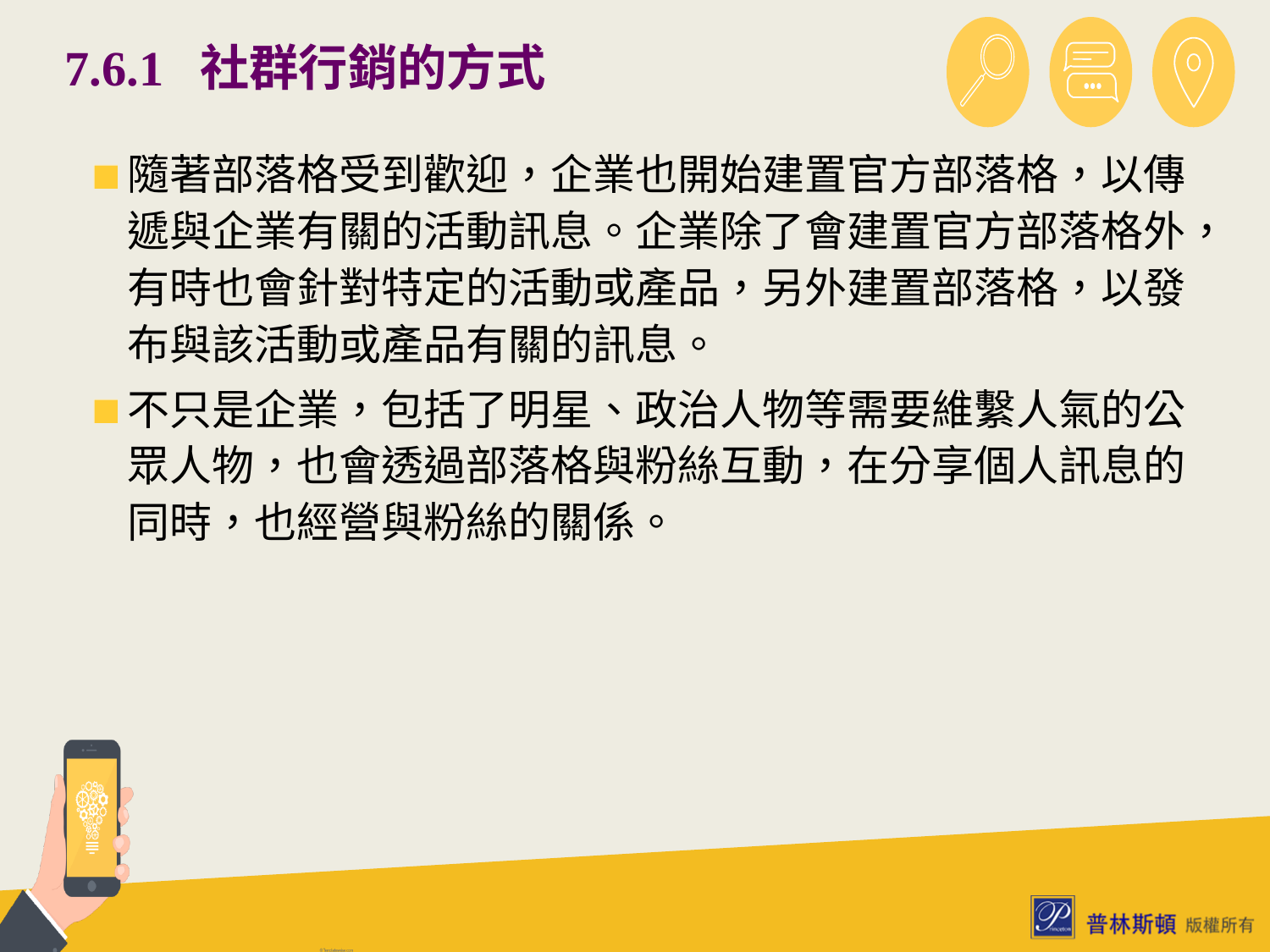

# 7.6.1  社群行銷的方式
隨著部落格受到歡迎，企業也開始建置官方部落格，以傳遞與企業有關的活動訊息。企業除了會建置官方部落格外，有時也會針對特定的活動或產品，另外建置部落格，以發布與該活動或產品有關的訊息。
不只是企業，包括了明星、政治人物等需要維繫人氣的公眾人物，也會透過部落格與粉絲互動，在分享個人訊息的同時，也經營與粉絲的關係。